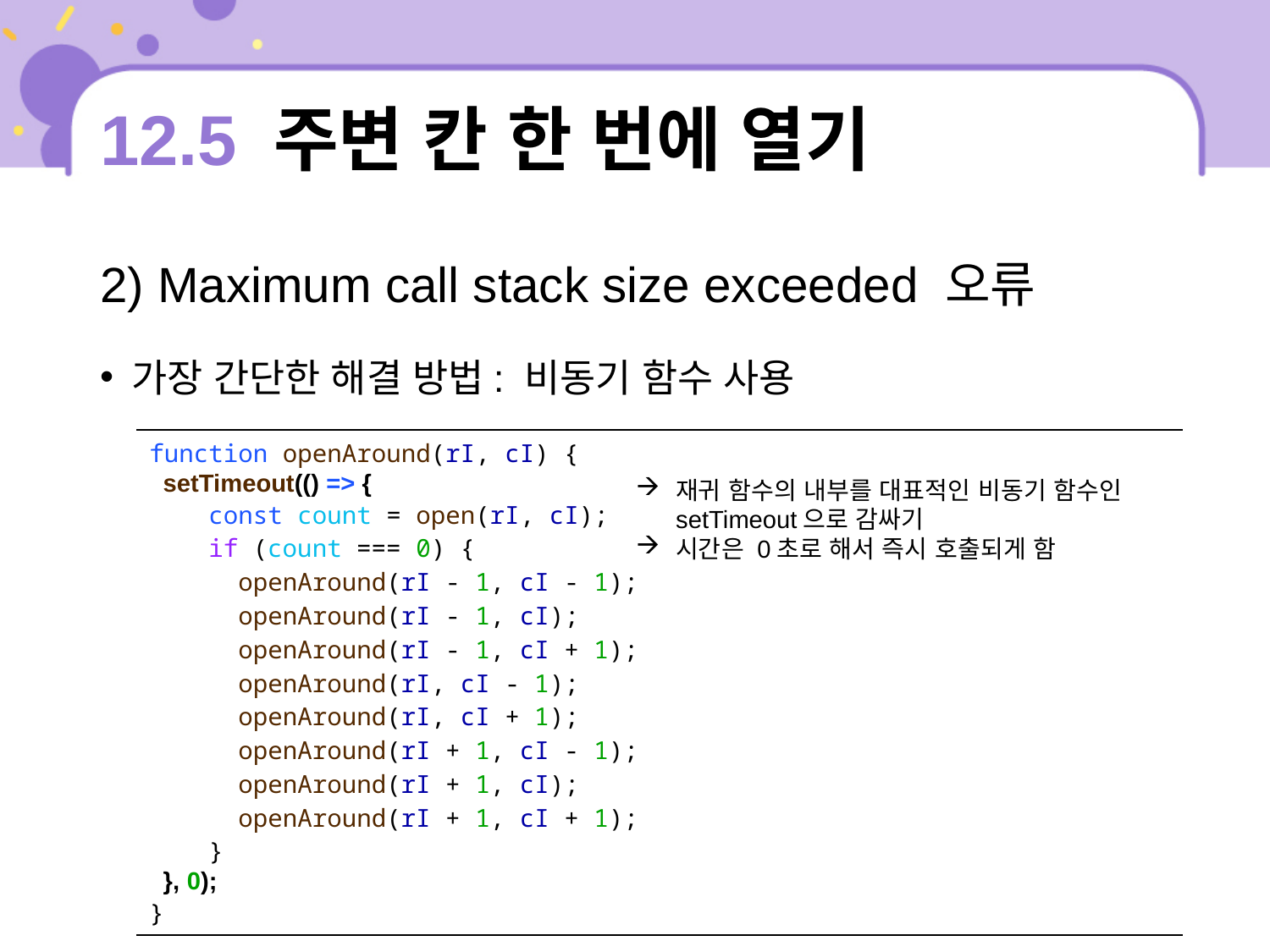

# 12.5 주변 칸 한 번에 열기
2) Maximum call stack size exceeded 오류
가장 간단한 해결 방법: 비동기 함수 사용
| function openAround(rI, cI) { setTimeout(() => { const count = open(rI, cI); if (count === 0) { openAround(rI - 1, cI - 1); openAround(rI - 1, cI); openAround(rI - 1, cI + 1); openAround(rI, cI - 1); openAround(rI, cI + 1); openAround(rI + 1, cI - 1); openAround(rI + 1, cI); openAround(rI + 1, cI + 1); } }, 0); } |
| --- |
재귀 함수의 내부를 대표적인 비동기 함수인 setTimeout으로 감싸기
시간은 0초로 해서 즉시 호출되게 함